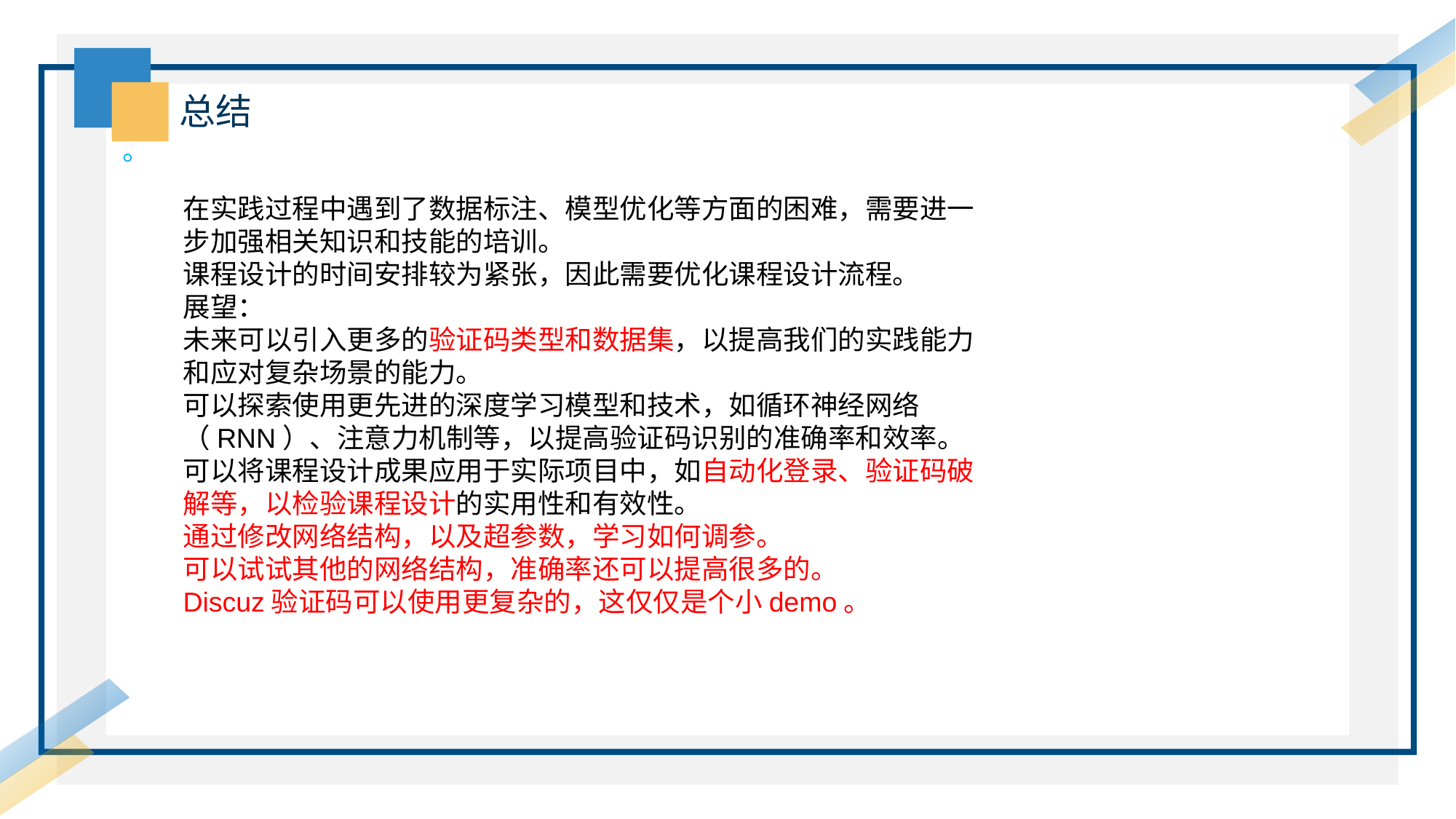

总结
。
在实践过程中遇到了数据标注、模型优化等方面的困难，需要进一步加强相关知识和技能的培训。
课程设计的时间安排较为紧张，因此需要优化课程设计流程。
展望：
未来可以引入更多的验证码类型和数据集，以提高我们的实践能力和应对复杂场景的能力。
可以探索使用更先进的深度学习模型和技术，如循环神经网络（RNN）、注意力机制等，以提高验证码识别的准确率和效率。
可以将课程设计成果应用于实际项目中，如自动化登录、验证码破解等，以检验课程设计的实用性和有效性。
通过修改网络结构，以及超参数，学习如何调参。
可以试试其他的网络结构，准确率还可以提高很多的。
Discuz验证码可以使用更复杂的，这仅仅是个小demo。